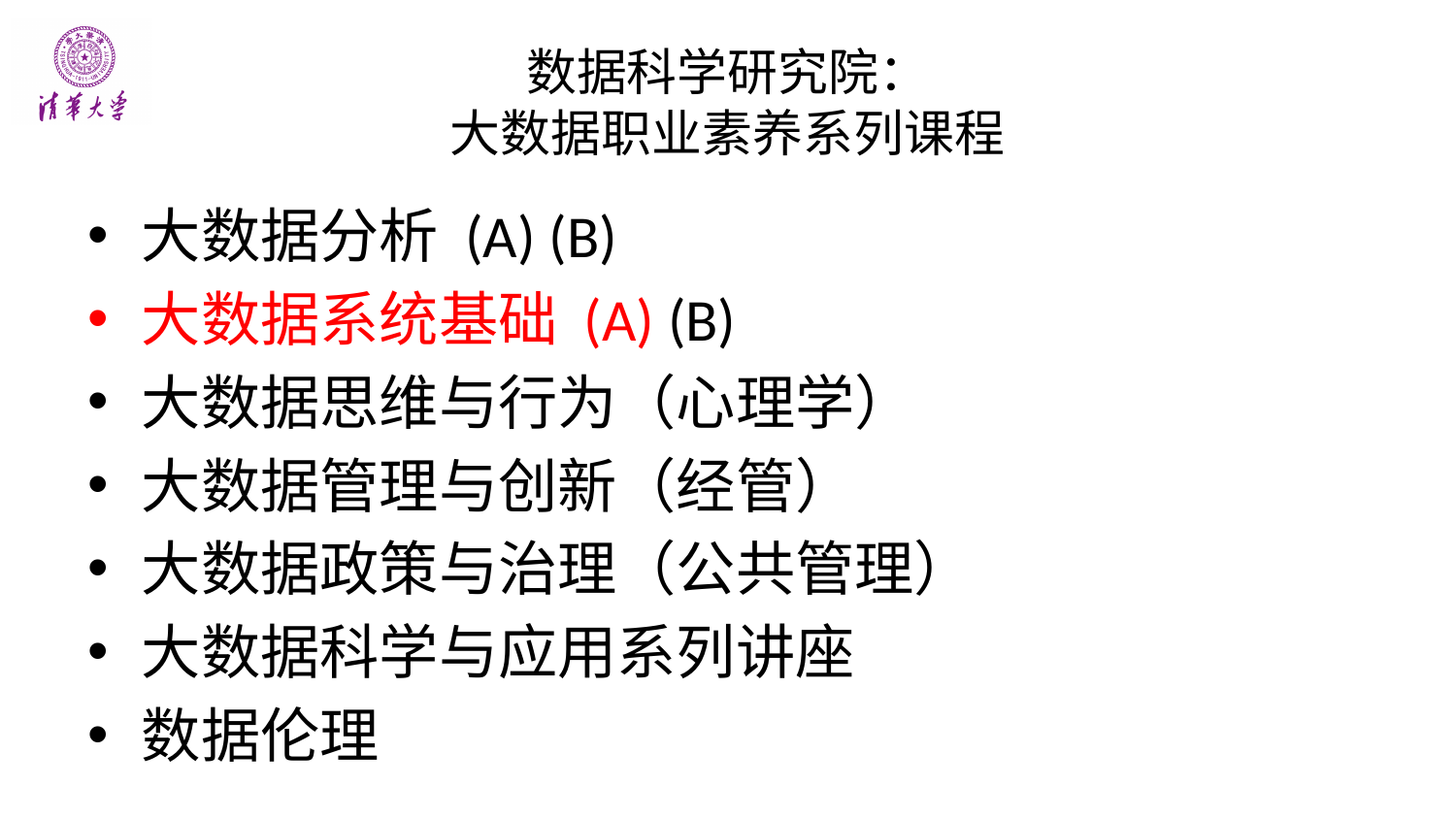

# 数据科学研究院： 大数据职业素养系列课程
大数据分析 (A) (B)
大数据系统基础 (A) (B)
大数据思维与行为（心理学）
大数据管理与创新（经管）
大数据政策与治理（公共管理）
大数据科学与应用系列讲座
数据伦理